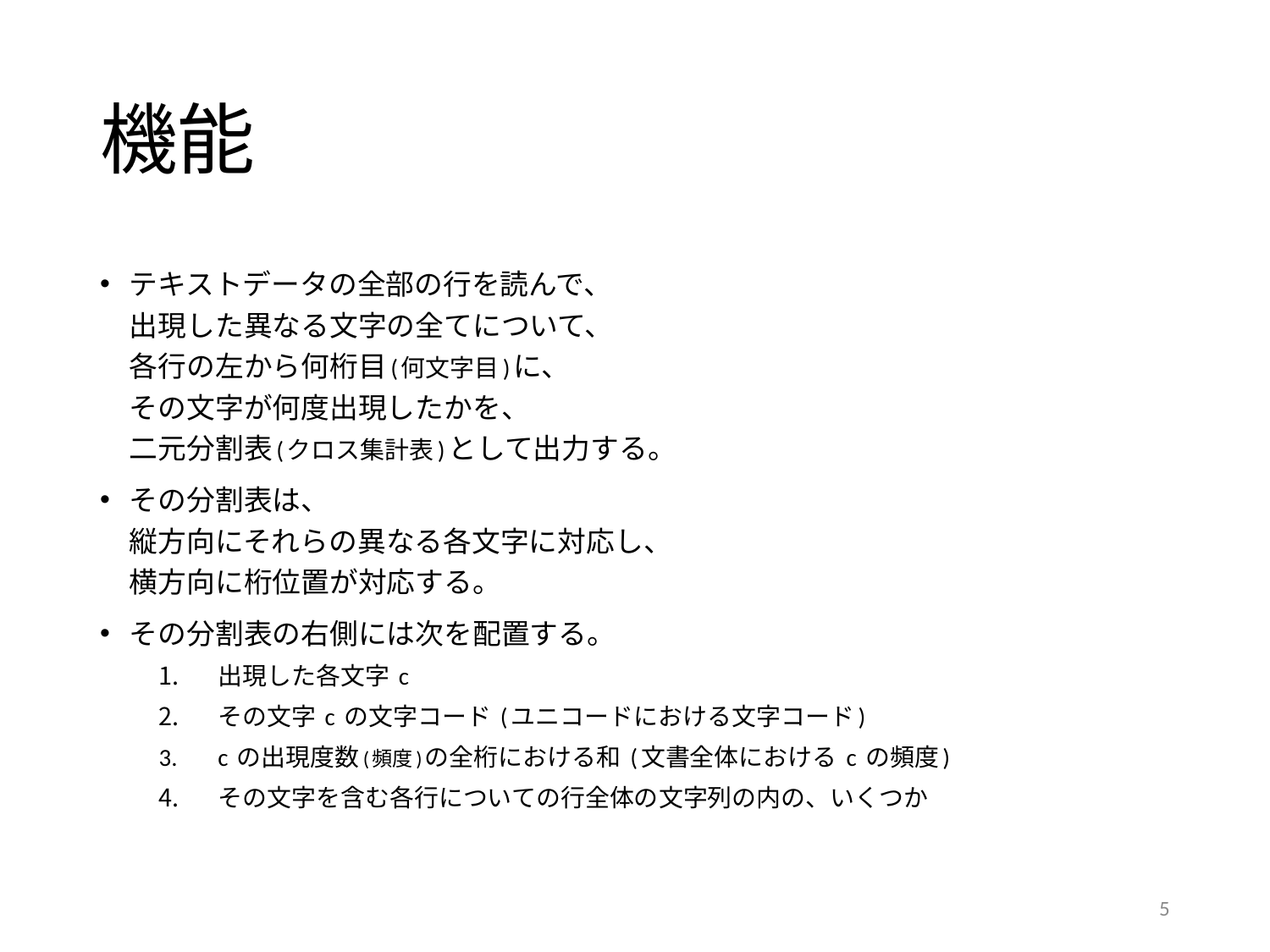

# 機能
テキストデータの全部の行を読んで、
出現した異なる文字の全てについて、
各行の左から何桁目(何文字目)に、
その文字が何度出現したかを、
二元分割表(クロス集計表)として出力する。
その分割表は、
縦方向にそれらの異なる各文字に対応し、
横方向に桁位置が対応する。
その分割表の右側には次を配置する。
出現した各文字 c
その文字 c の文字コード (ユニコードにおける文字コード)
c の出現度数(頻度)の全桁における和 (文書全体における c の頻度)
その文字を含む各行についての行全体の文字列の内の、いくつか
5